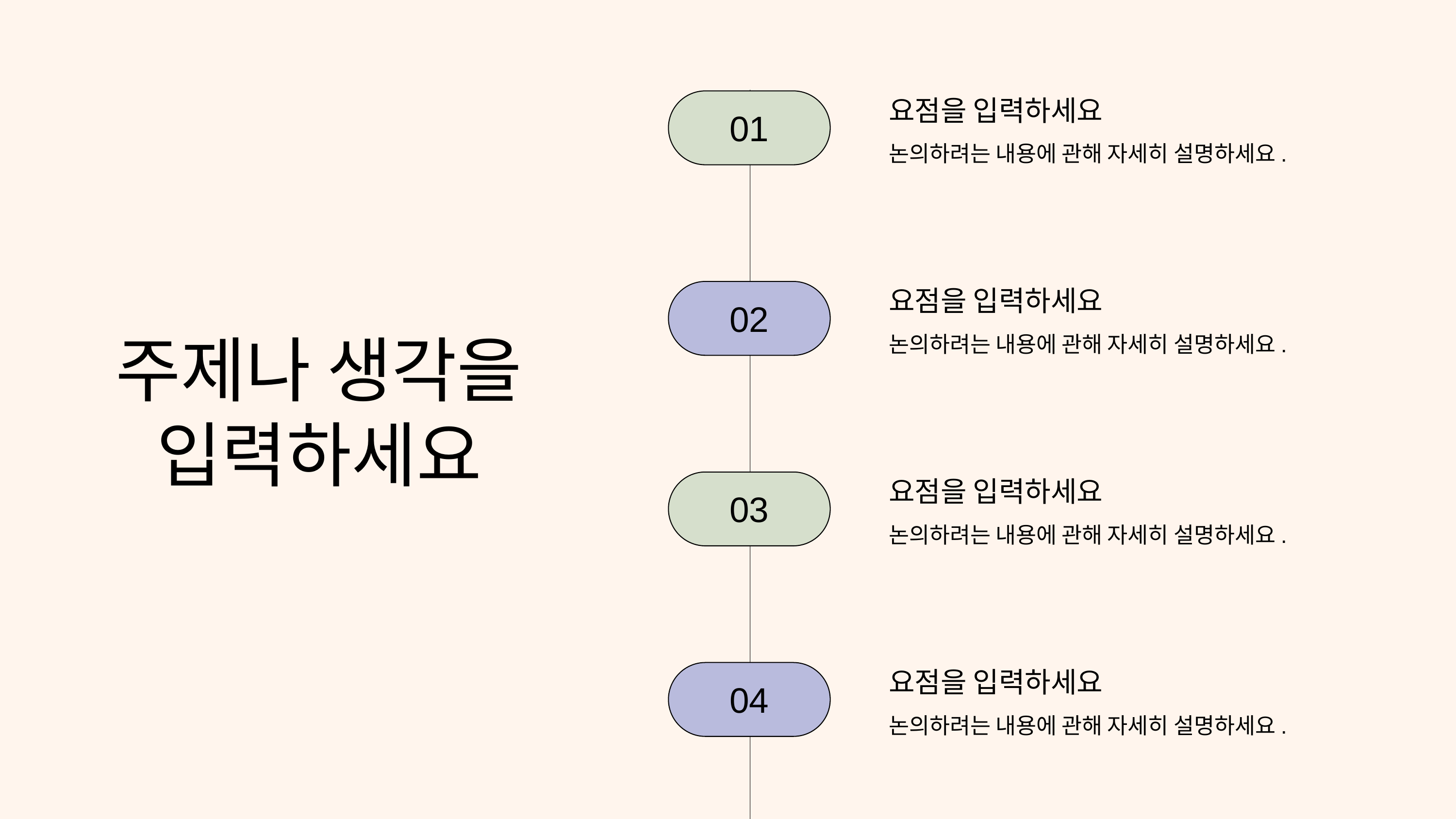

요점을 입력하세요
논의하려는 내용에 관해 자세히 설명하세요.
01

요점을 입력하세요
논의하려는 내용에 관해 자세히 설명하세요.
02
주제나 생각을
입력하세요

요점을 입력하세요
논의하려는 내용에 관해 자세히 설명하세요.
03

요점을 입력하세요
논의하려는 내용에 관해 자세히 설명하세요.
04